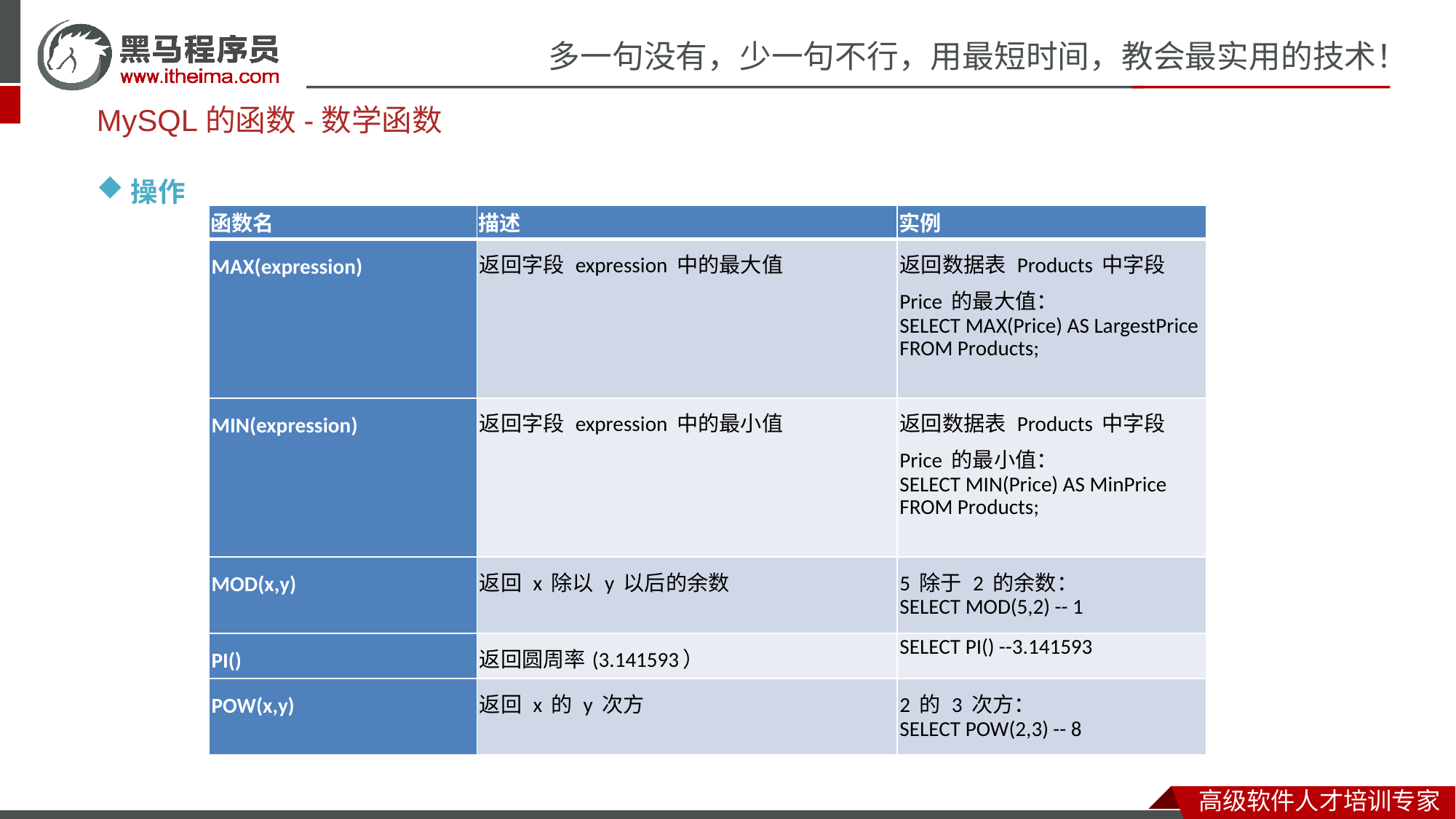

MySQL的函数-数学函数
操作
| 函数名 | 描述 | 实例 |
| --- | --- | --- |
| MAX(expression) | 返回字段 expression 中的最大值 | 返回数据表 Products 中字段 Price 的最大值： SELECT MAX(Price) AS LargestPrice FROM Products; |
| MIN(expression) | 返回字段 expression 中的最小值 | 返回数据表 Products 中字段 Price 的最小值： SELECT MIN(Price) AS MinPrice FROM Products; |
| MOD(x,y) | 返回 x 除以 y 以后的余数 | 5 除于 2 的余数： SELECT MOD(5,2) -- 1 |
| PI() | 返回圆周率(3.141593） | SELECT PI() --3.141593 |
| POW(x,y) | 返回 x 的 y 次方 | 2 的 3 次方： SELECT POW(2,3) -- 8 |